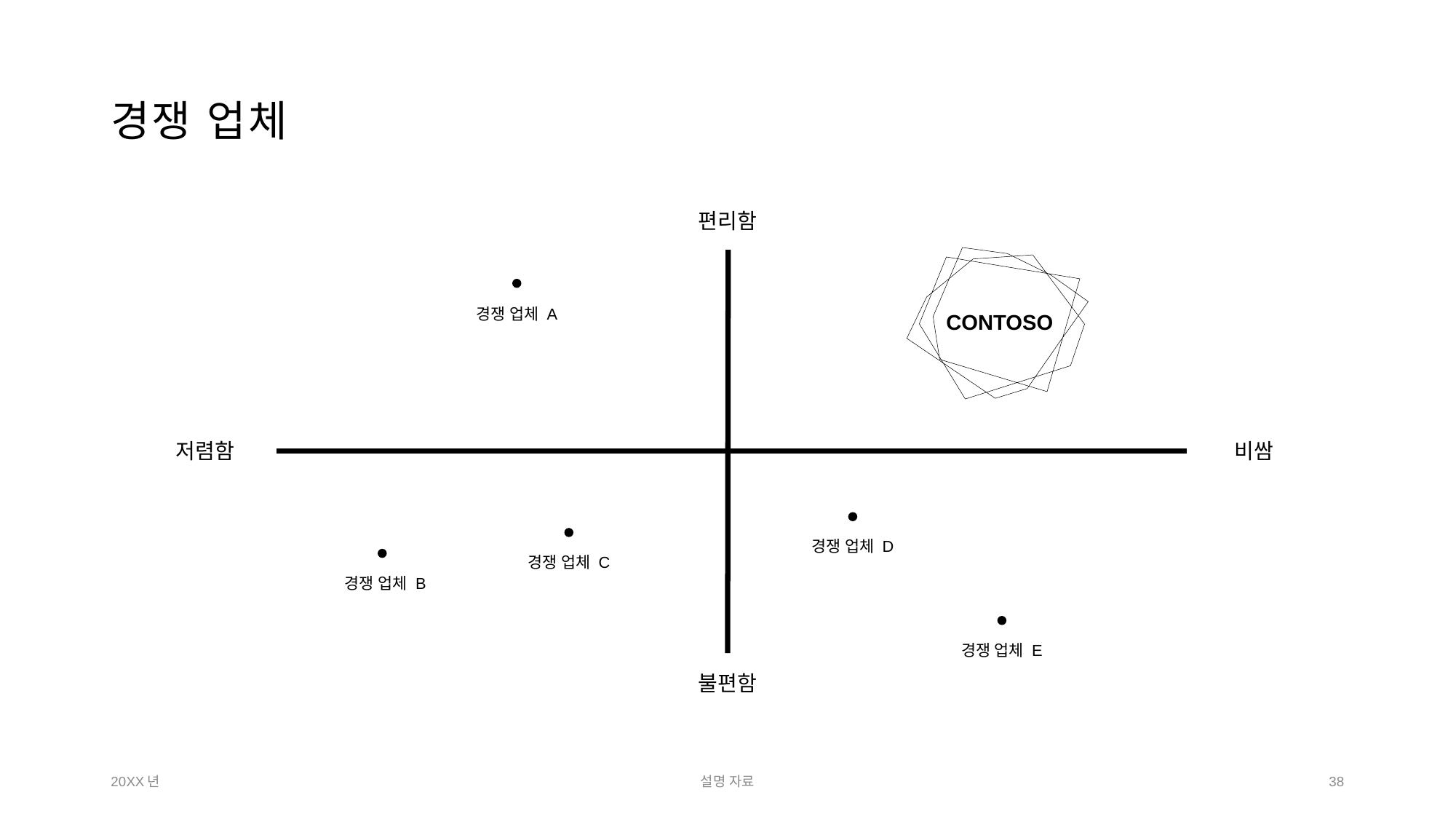

# 경쟁 업체
편리함

Contoso

경쟁 업체 A
저렴함
비쌈

경쟁 업체 D

경쟁 업체 C

경쟁 업체 B

경쟁 업체 E
불편함
20XX년
설명 자료
38